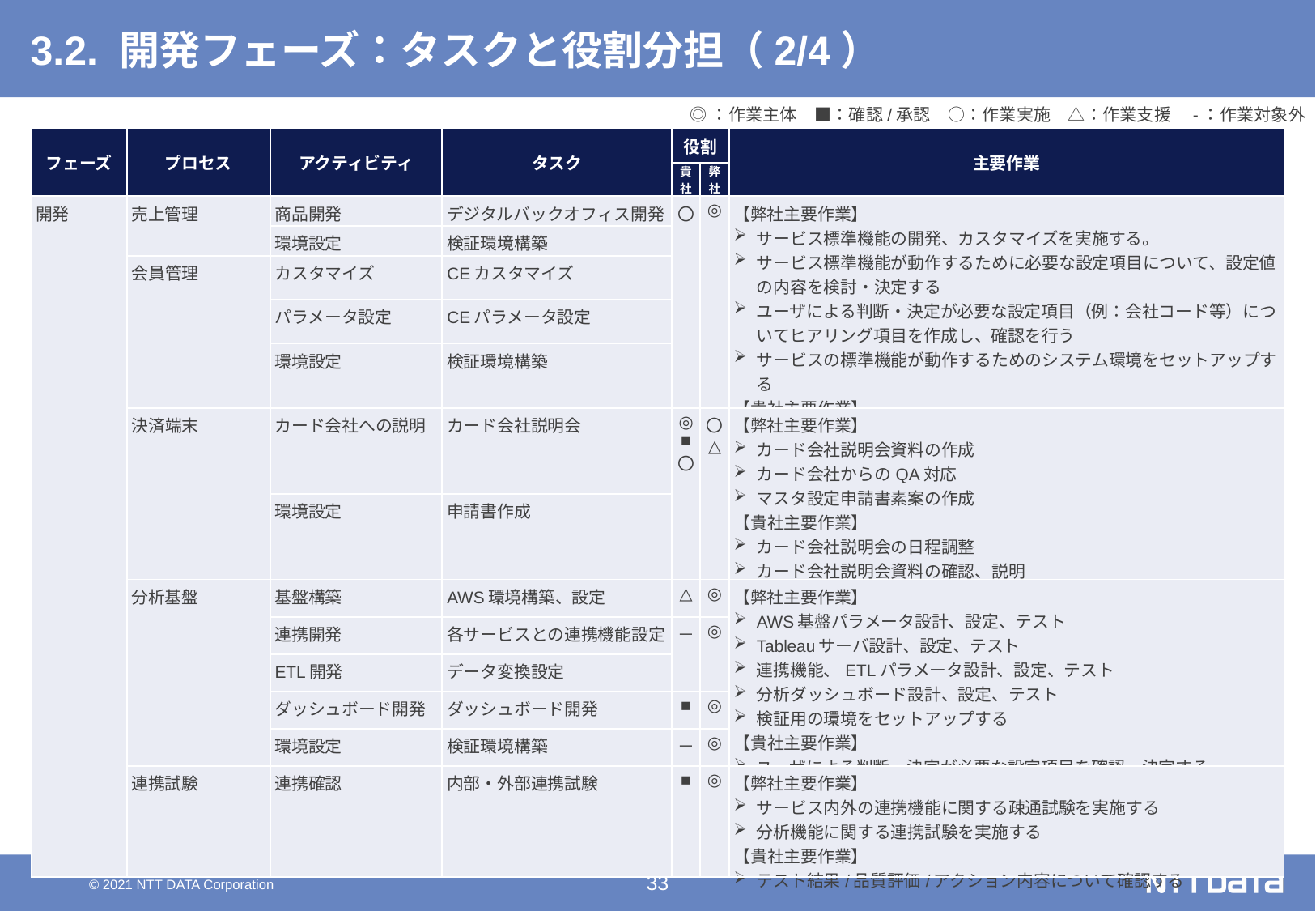

# 3.2. 開発フェーズ：タスクと役割分担（2/4）
◎：作業主体　■：確認/承認　○：作業実施　△：作業支援　-：作業対象外
| フェーズ | プロセス | アクティビティ | タスク | 役割 |  | 主要作業 |
| --- | --- | --- | --- | --- | --- | --- |
|  |  |  |  | 貴社 | 弊社 |  |
| 開発 | 売上管理 | 商品開発 | デジタルバックオフィス開発 | 〇 | ◎ | 【弊社主要作業】 サービス標準機能の開発、カスタマイズを実施する。 サービス標準機能が動作するために必要な設定項目について、設定値の内容を検討・決定する ユーザによる判断・決定が必要な設定項目（例：会社コード等）についてヒアリング項目を作成し、確認を行う サービスの標準機能が動作するためのシステム環境をセットアップする 【貴社主要作業】 ユーザによる判断・決定が必要な設定項目を確認、決定する |
|  |  | 環境設定 | 検証環境構築 |  |  |  |
|  | 会員管理 | カスタマイズ | CEカスタマイズ |  |  |  |
|  |  | パラメータ設定 | CEパラメータ設定 |  |  |  |
|  |  | 環境設定 | 検証環境構築 |  |  |  |
|  | 決済端末 | カード会社への説明 | カード会社説明会 | ◎ ■ 〇 | 〇 △ | 【弊社主要作業】 カード会社説明会資料の作成 カード会社からのQA対応 マスタ設定申請書素案の作成 【貴社主要作業】 カード会社説明会の日程調整 カード会社説明会資料の確認、説明 マスタ設定申請書の確認と申請 |
|  |  | 環境設定 | 申請書作成 |  |  |  |
|  | 分析基盤 | 基盤構築 | AWS環境構築、設定 | △ | ◎ | 【弊社主要作業】 AWS基盤パラメータ設計、設定、テスト Tableauサーバ設計、設定、テスト 連携機能、ETLパラメータ設計、設定、テスト 分析ダッシュボード設計、設定、テスト 検証用の環境をセットアップする 【貴社主要作業】 ユーザによる判断・決定が必要な設定項目を確認、決定する |
|  |  | 連携開発 | 各サービスとの連携機能設定 | － | ◎ |  |
|  |  | ETL開発 | データ変換設定 |  |  |  |
|  |  | ダッシュボード開発 | ダッシュボード開発 | ■ | ◎ |  |
|  |  | 環境設定 | 検証環境構築 | － | ◎ |  |
|  | 連携試験 | 連携確認 | 内部・外部連携試験 | ■ | ◎ | 【弊社主要作業】 サービス内外の連携機能に関する疎通試験を実施する 分析機能に関する連携試験を実施する 【貴社主要作業】 テスト結果/品質評価/アクション内容について確認する |